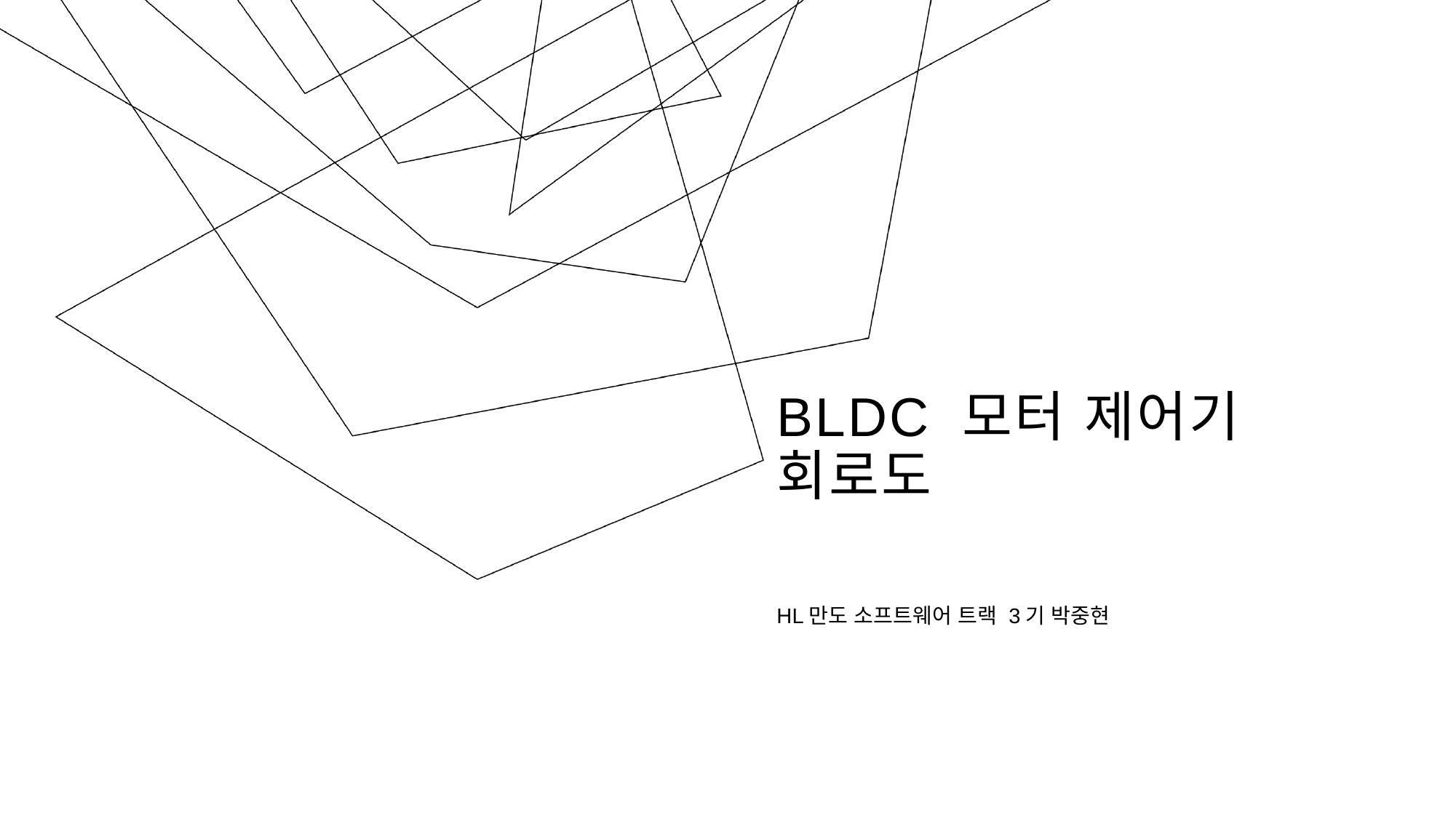

# BLDC 모터 제어기 회로도
HL만도 소프트웨어 트랙 3기 박중현